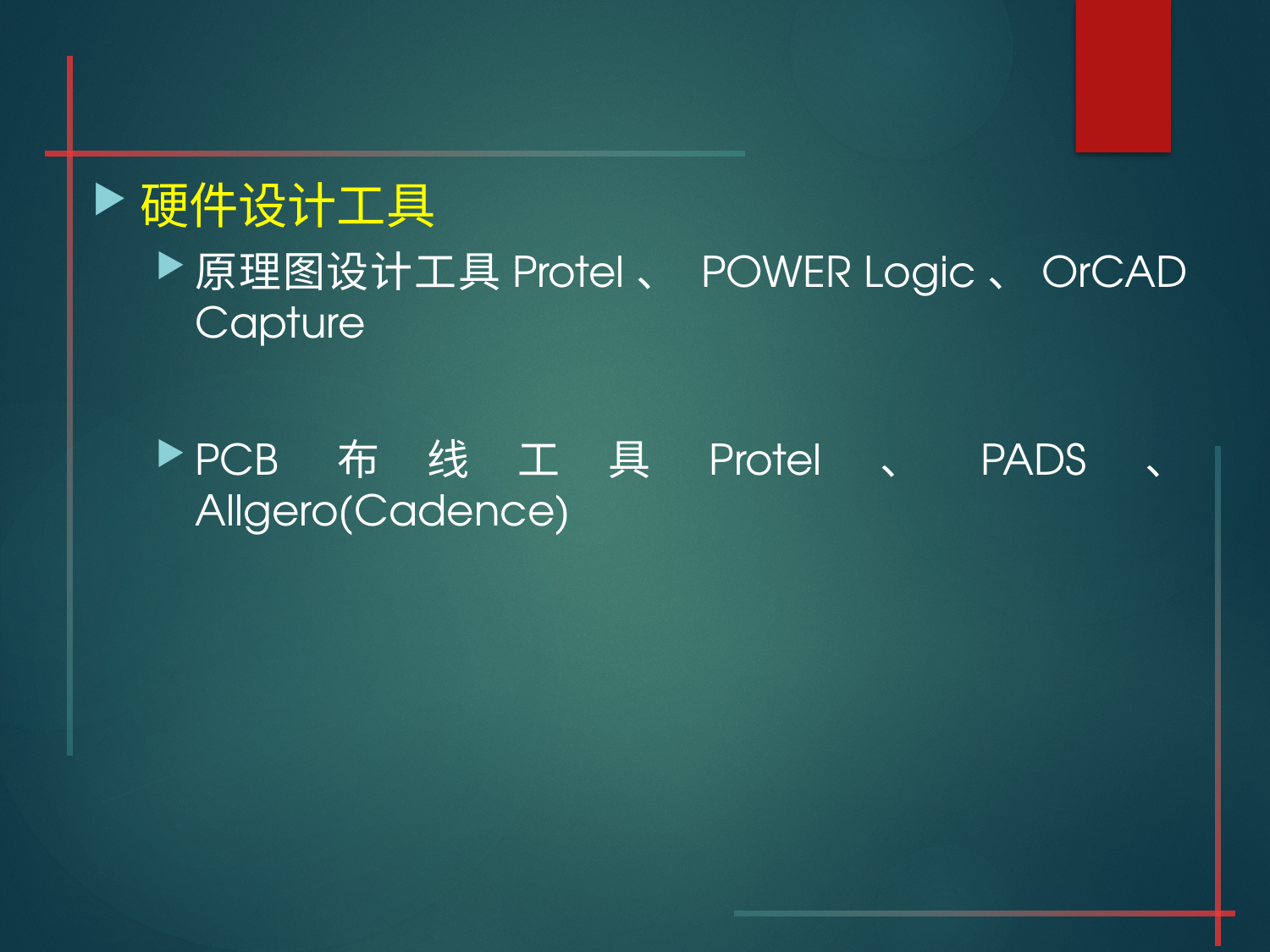

52
#
硬件设计工具
原理图设计工具Protel、 POWER Logic、OrCAD Capture

PCB布线工具Protel、PADS、 Allgero(Cadence)